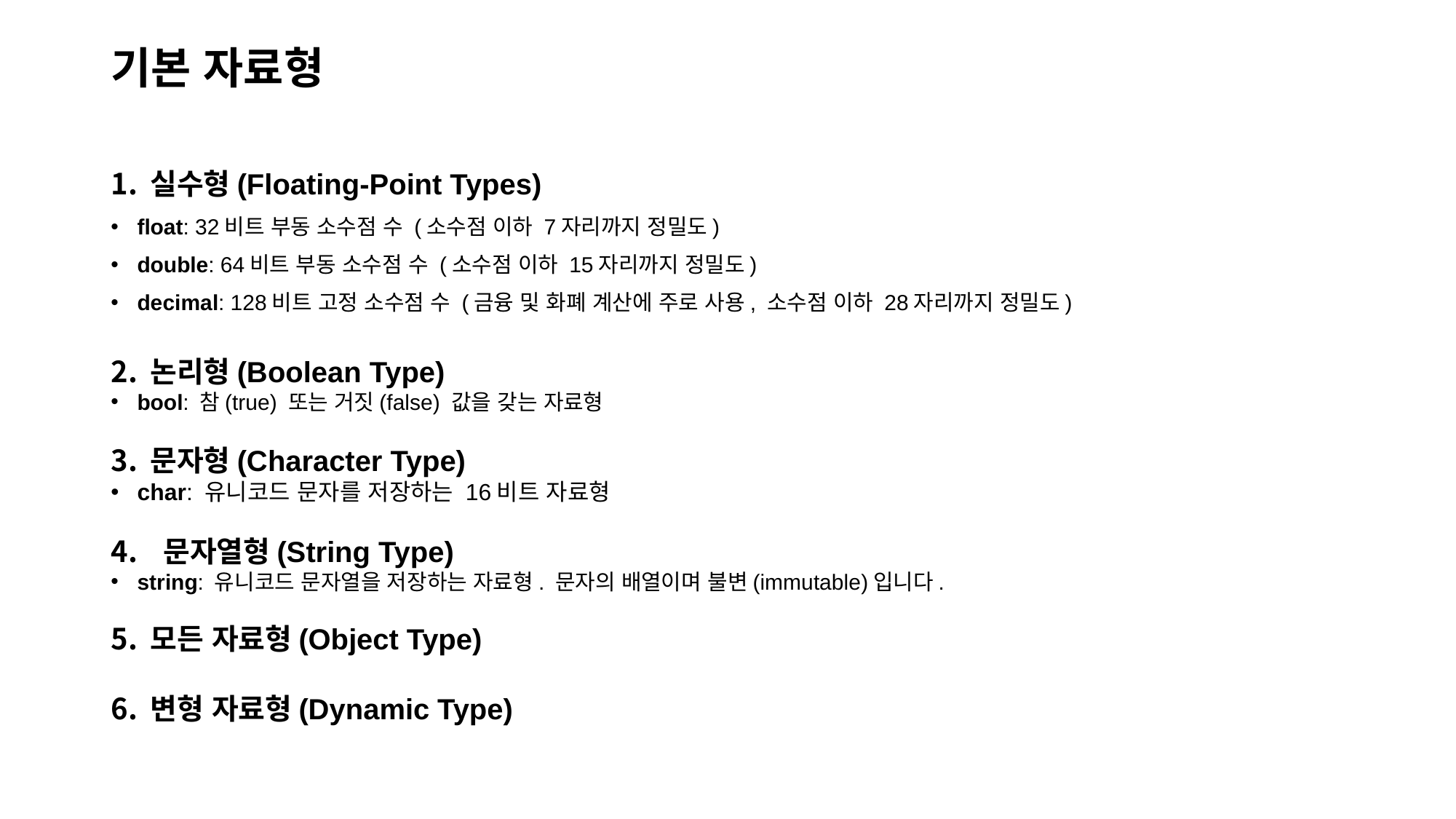

기본 자료형

실수형(Floating-Point Types)
float: 32비트 부동 소수점 수 (소수점 이하 7자리까지 정밀도)
double: 64비트 부동 소수점 수 (소수점 이하 15자리까지 정밀도)
decimal: 128비트 고정 소수점 수 (금융 및 화폐 계산에 주로 사용, 소수점 이하 28자리까지 정밀도)

논리형(Boolean Type)
bool: 참(true) 또는 거짓(false) 값을 갖는 자료형

문자형(Character Type)
char: 유니코드 문자를 저장하는 16비트 자료형

문자열형(String Type)
string: 유니코드 문자열을 저장하는 자료형. 문자의 배열이며 불변(immutable)입니다.

모든 자료형(Object Type)

변형 자료형(Dynamic Type)